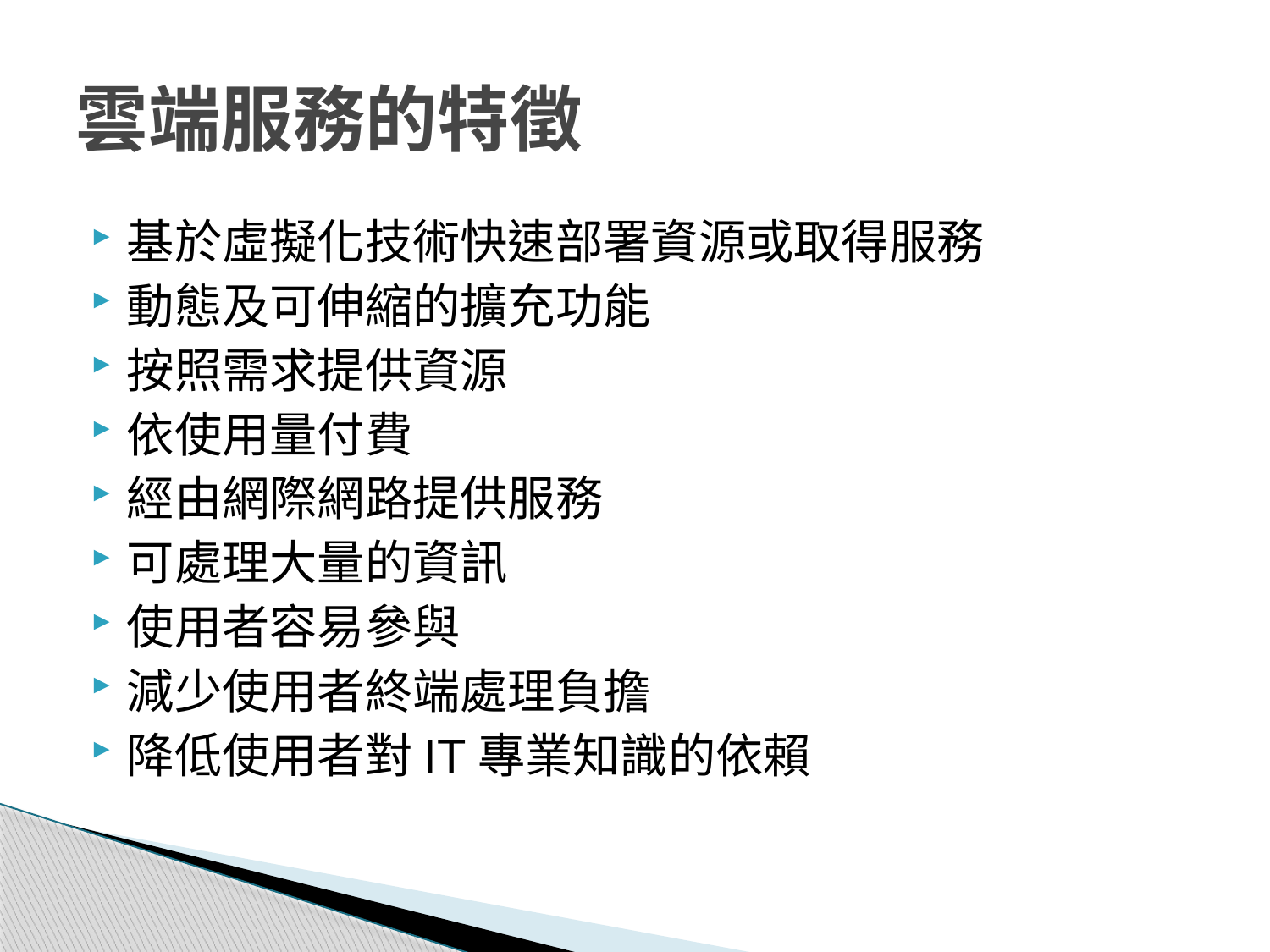

# 雲端服務的特徵
基於虛擬化技術快速部署資源或取得服務
動態及可伸縮的擴充功能
按照需求提供資源
依使用量付費
經由網際網路提供服務
可處理大量的資訊
使用者容易參與
減少使用者終端處理負擔
降低使用者對IT專業知識的依賴